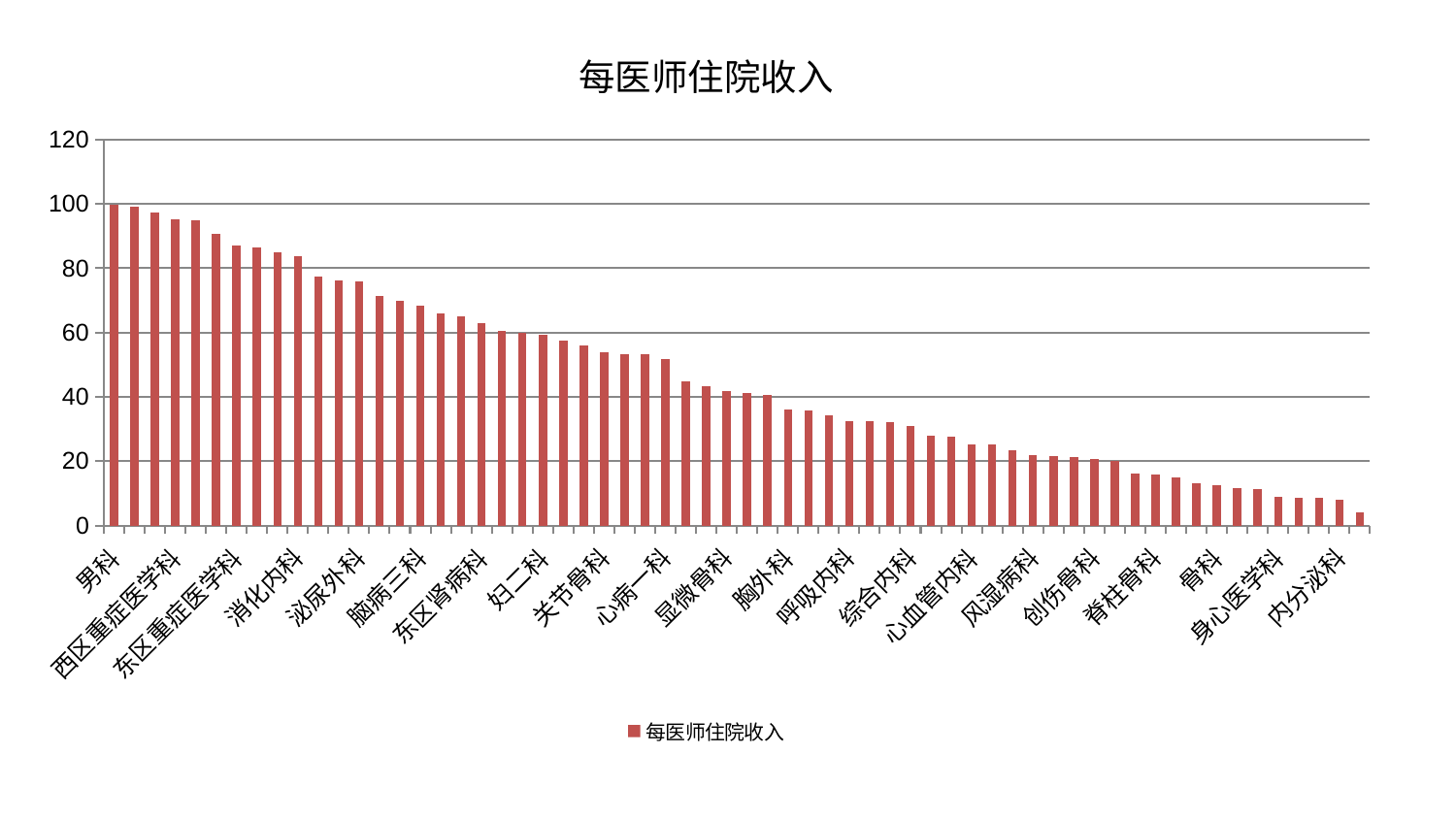

### Chart: 每医师住院收入

| Category | 每医师住院收入 |
|---|---|
| 男科 | 99.65640674334205 |
| 中医经典科 | 99.2369318791561 |
| 乳腺甲状腺外科 | 97.31851669824097 |
| 西区重症医学科 | 95.16862993505946 |
| 医院 | 94.7825480326057 |
| 美容皮肤科 | 90.81216290331402 |
| 东区重症医学科 | 87.00823343652289 |
| 微创骨科 | 86.43718854099143 |
| 脑病一科 | 84.95938563422615 |
| 消化内科 | 83.74636106640811 |
| 普通外科 | 77.27575387442013 |
| 妇科 | 76.06547699477674 |
| 泌尿外科 | 75.8612930361251 |
| 脾胃病科 | 71.36941127850673 |
| 心病三科 | 69.80228915386235 |
| 脑病三科 | 68.44780086345908 |
| 心病二科 | 66.11210519929303 |
| 脾胃科消化科合并 | 65.00167055203421 |
| 东区肾病科 | 63.03146683356218 |
| 肛肠科 | 60.611661532946684 |
| 小儿推拿科 | 59.79843962431861 |
| 妇二科 | 59.289163966326 |
| 神经内科 | 57.49022355963662 |
| 肝病科 | 56.100505347319384 |
| 关节骨科 | 53.838660616257236 |
| 肾病科 | 53.366565972938254 |
| 儿科 | 53.35333404619212 |
| 心病一科 | 51.91796471935115 |
| 脑病二科 | 44.92783016612096 |
| 老年医学科 | 43.397883027004845 |
| 显微骨科 | 41.66489858939799 |
| 产科 | 41.340738188872365 |
| 血液科 | 40.66382411713467 |
| 胸外科 | 36.15127048197646 |
| 肝胆外科 | 35.808352746130765 |
| 神经外科 | 34.24975433878827 |
| 呼吸内科 | 32.356129023228576 |
| 肿瘤内科 | 32.354282956933766 |
| 重症医学科 | 32.251565815065256 |
| 综合内科 | 30.87299252757809 |
| 皮肤科 | 27.866028830549737 |
| 针灸科 | 27.64755908857497 |
| 心血管内科 | 25.1761153531054 |
| 推拿科 | 25.117946066877096 |
| 肾脏内科 | 23.292312454854258 |
| 风湿病科 | 21.995794572330183 |
| 治未病中心 | 21.493852814977842 |
| 心病四科 | 21.146132479223567 |
| 创伤骨科 | 20.66343416986003 |
| 眼科 | 19.990179831394926 |
| 运动损伤骨科 | 16.19035242326927 |
| 脊柱骨科 | 15.863257575564415 |
| 口腔科 | 15.069412583350994 |
| 康复科 | 13.17907190502745 |
| 骨科 | 12.391698904414783 |
| 周围血管科 | 11.684680032256134 |
| 妇科妇二科合并 | 11.248846580135341 |
| 身心医学科 | 8.938222059201761 |
| 耳鼻喉科 | 8.72361624660618 |
| 中医外治中心 | 8.694275778807526 |
| 内分泌科 | 8.021328460180666 |
| 小儿骨科 | 4.038423039530414 |
209